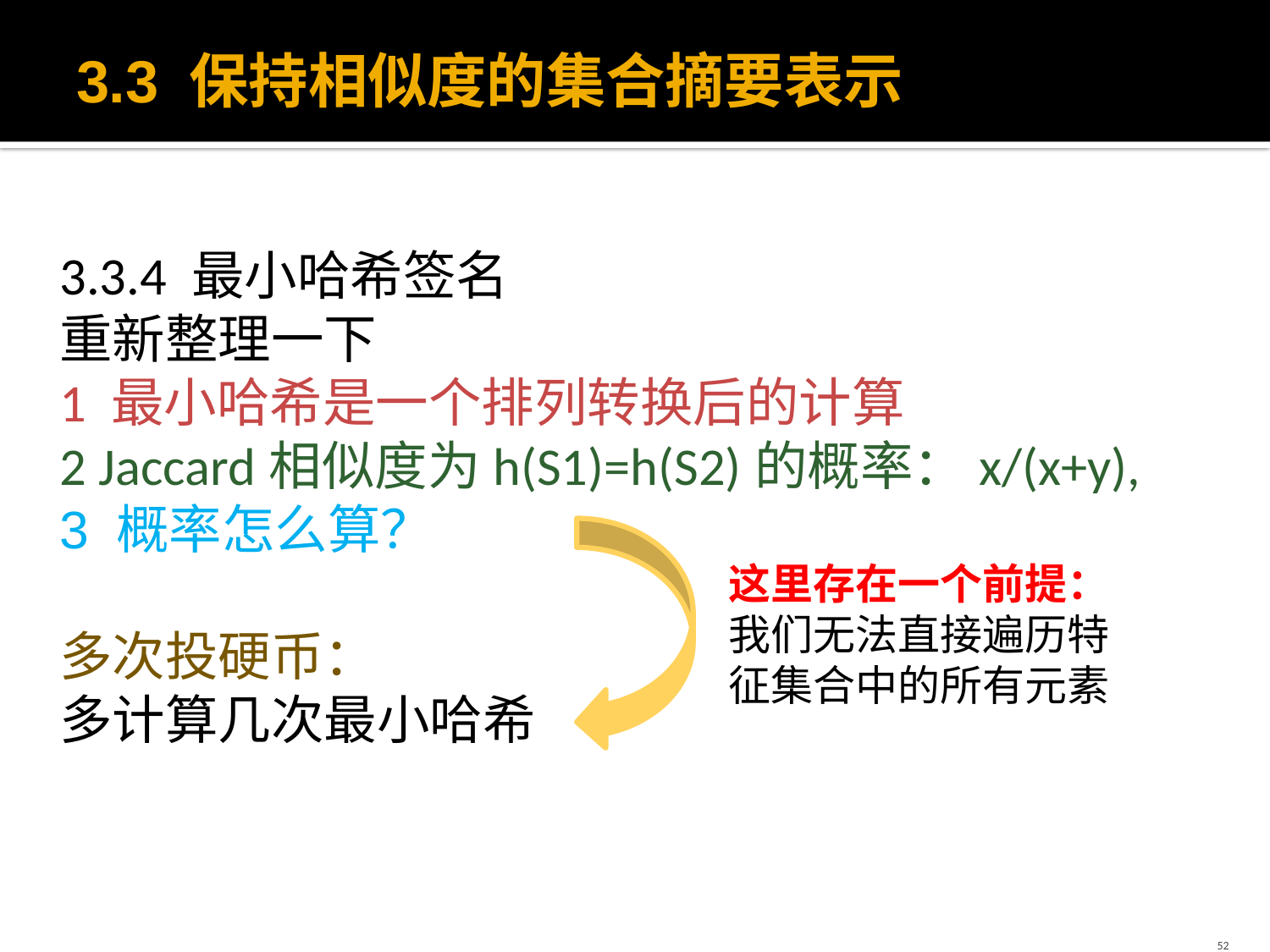

# 3.3 保持相似度的集合摘要表示
3.3.4 最小哈希签名
重新整理一下
1 最小哈希是一个排列转换后的计算
2 Jaccard相似度为h(S1)=h(S2)的概率：x/(x+y),
3 概率怎么算？

多次投硬币：
多计算几次最小哈希

这里存在一个前提：我们无法直接遍历特征集合中的所有元素
52